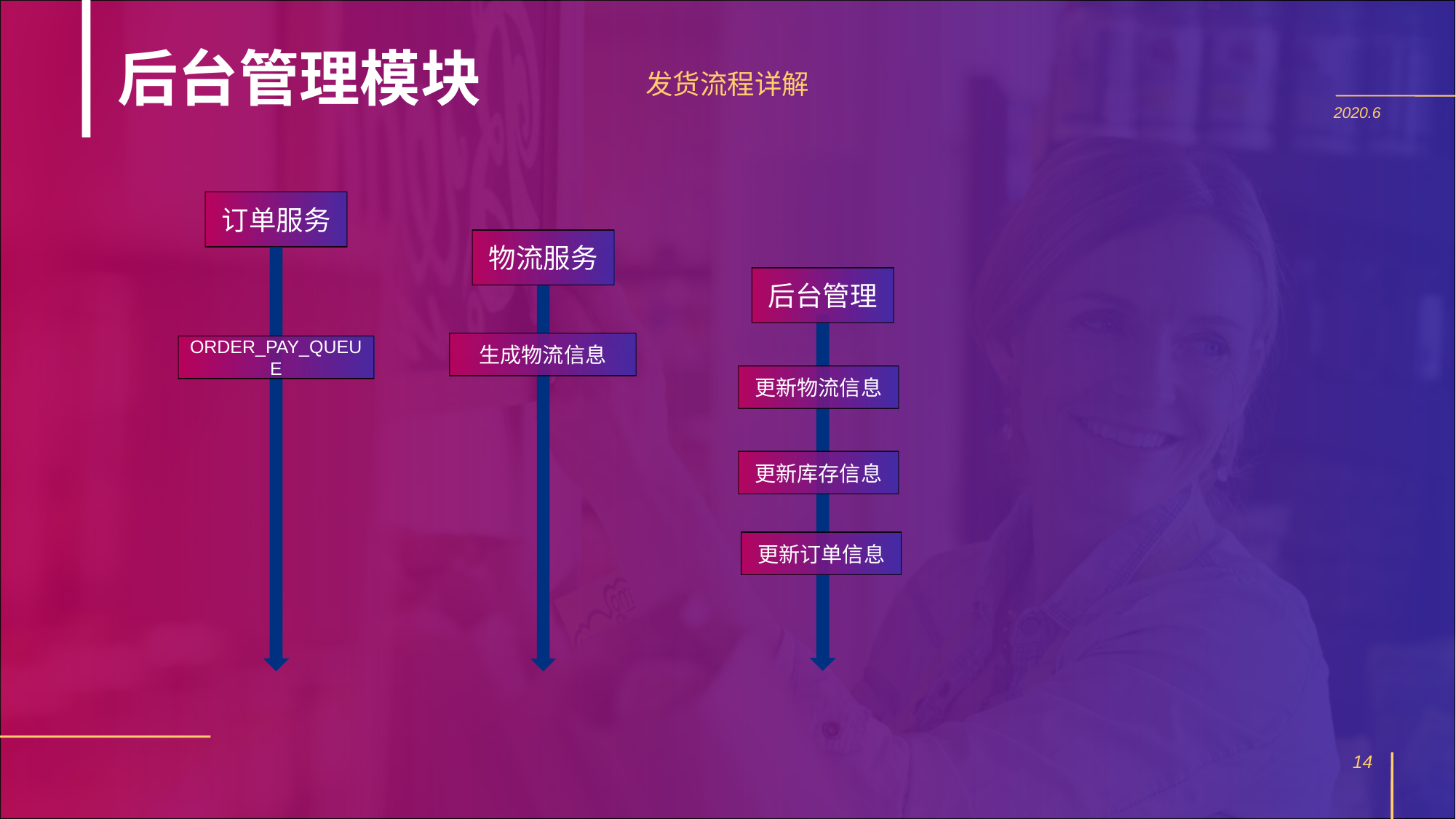

后台管理模块
发货流程详解
2020.6
订单服务
物流服务

后台管理

生成物流信息
ORDER_PAY_QUEUE
更新物流信息
更新库存信息
更新订单信息
14